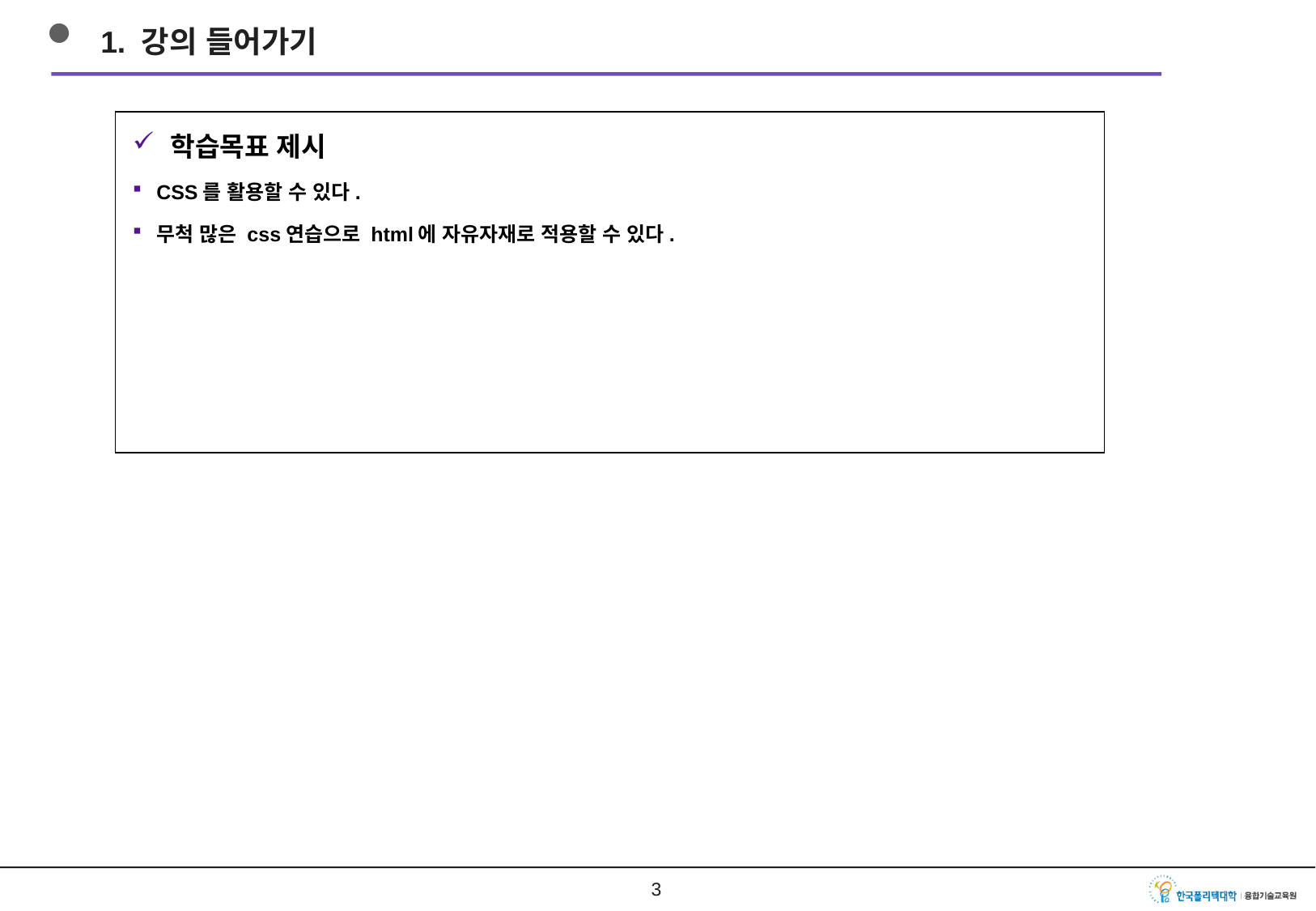

1. 강의 들어가기
학습목표 제시
CSS를 활용할 수 있다.
무척 많은 css연습으로 html에 자유자재로 적용할 수 있다.
3